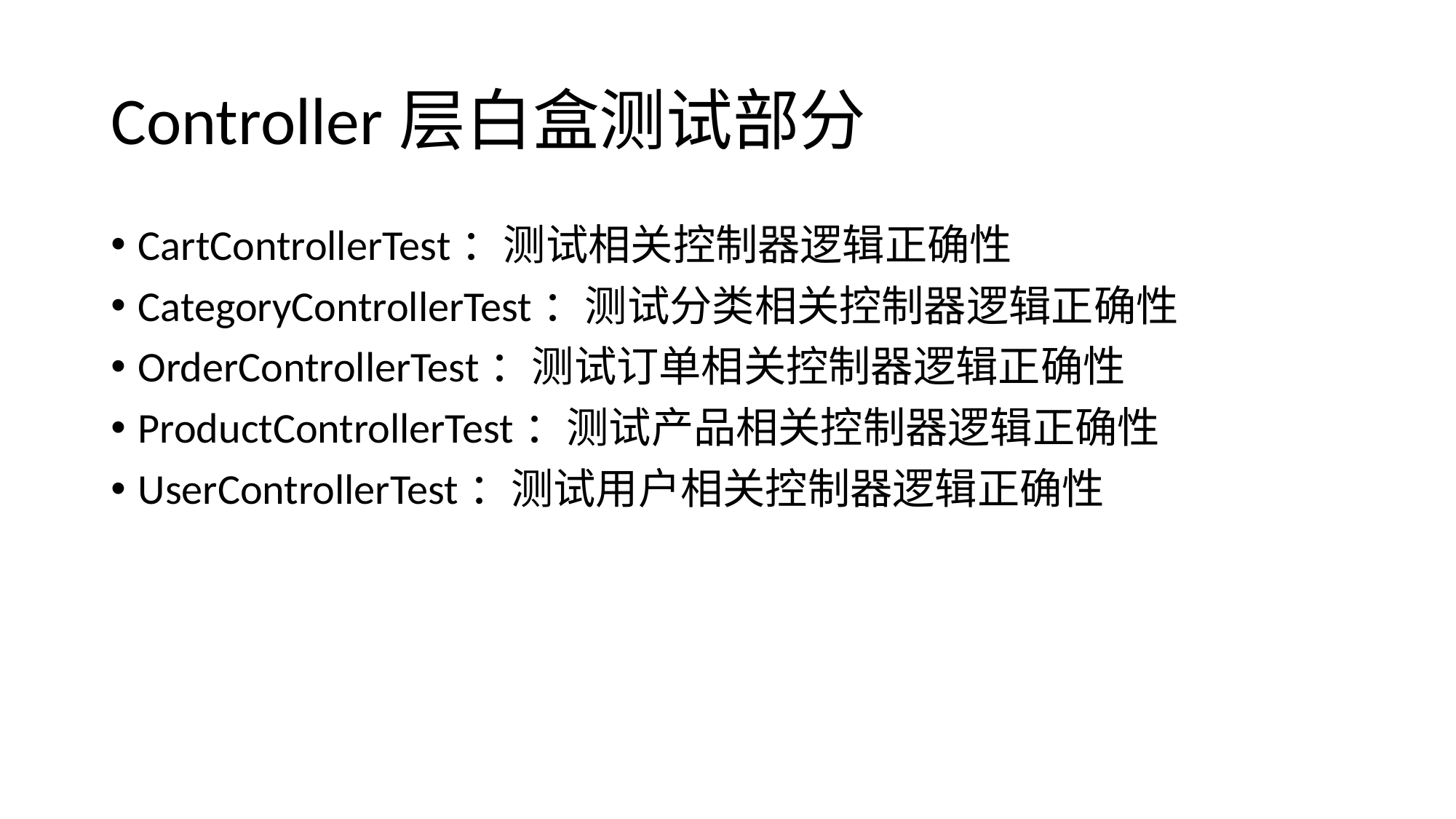

# Controller层白盒测试部分
CartControllerTest：测试相关控制器逻辑正确性
CategoryControllerTest：测试分类相关控制器逻辑正确性
OrderControllerTest：测试订单相关控制器逻辑正确性
ProductControllerTest：测试产品相关控制器逻辑正确性
UserControllerTest：测试用户相关控制器逻辑正确性